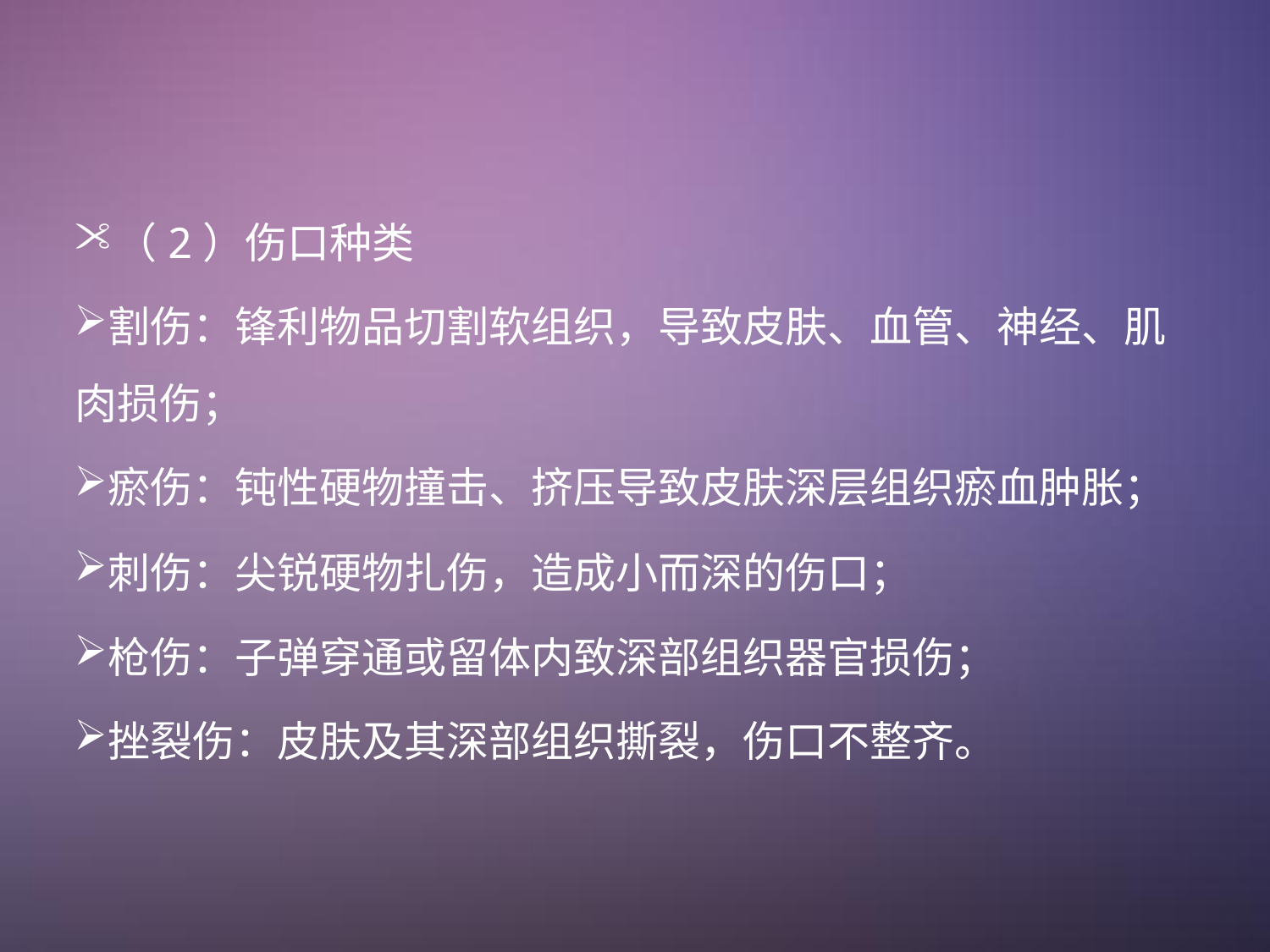

（2）伤口种类
割伤：锋利物品切割软组织，导致皮肤、血管、神经、肌肉损伤；
瘀伤：钝性硬物撞击、挤压导致皮肤深层组织瘀血肿胀；
刺伤：尖锐硬物扎伤，造成小而深的伤口；
枪伤：子弹穿通或留体内致深部组织器官损伤；
挫裂伤：皮肤及其深部组织撕裂，伤口不整齐。